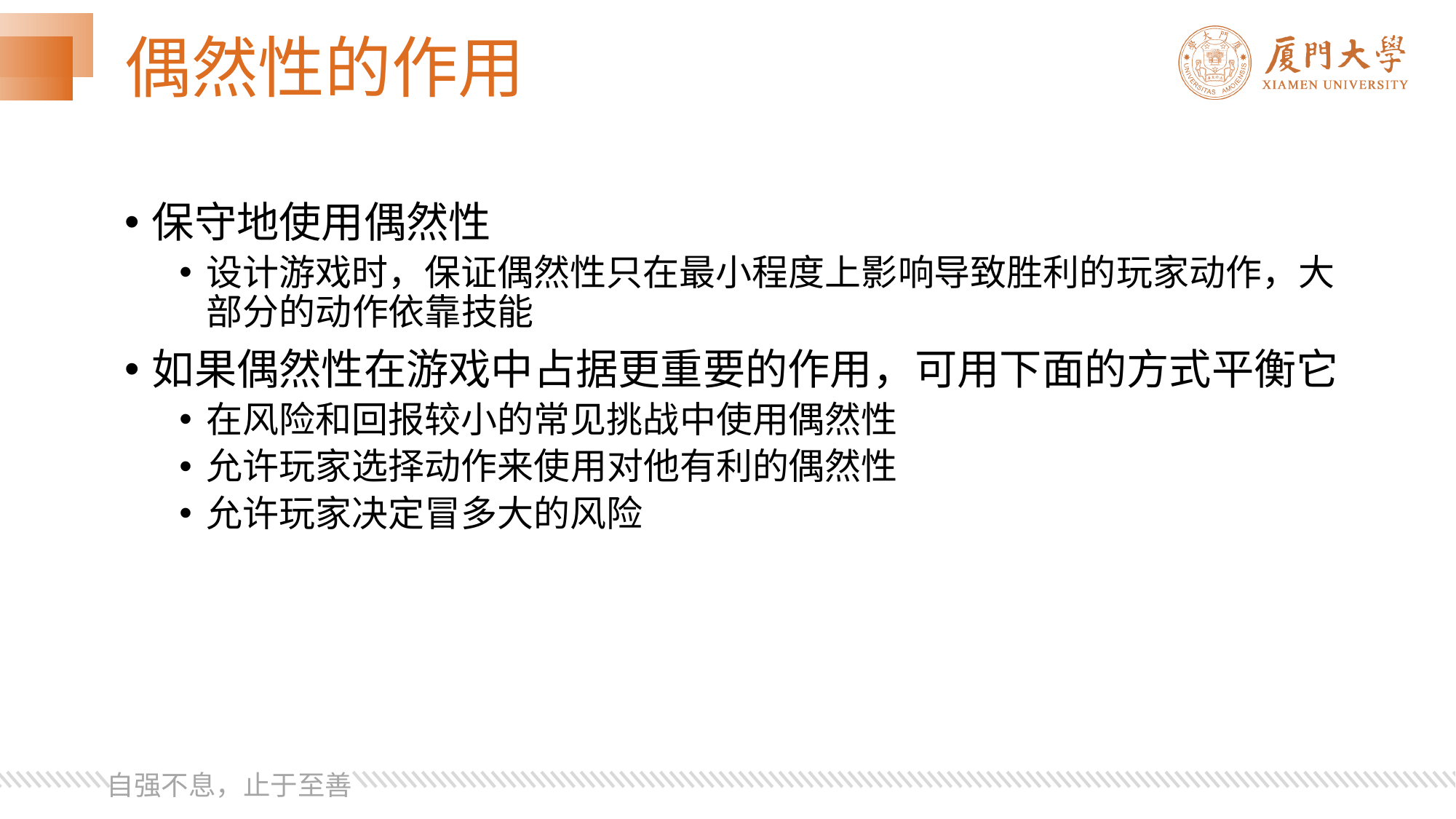

# 偶然性的作用
保守地使用偶然性
设计游戏时，保证偶然性只在最小程度上影响导致胜利的玩家动作，大部分的动作依靠技能
如果偶然性在游戏中占据更重要的作用，可用下面的方式平衡它
在风险和回报较小的常见挑战中使用偶然性
允许玩家选择动作来使用对他有利的偶然性
允许玩家决定冒多大的风险